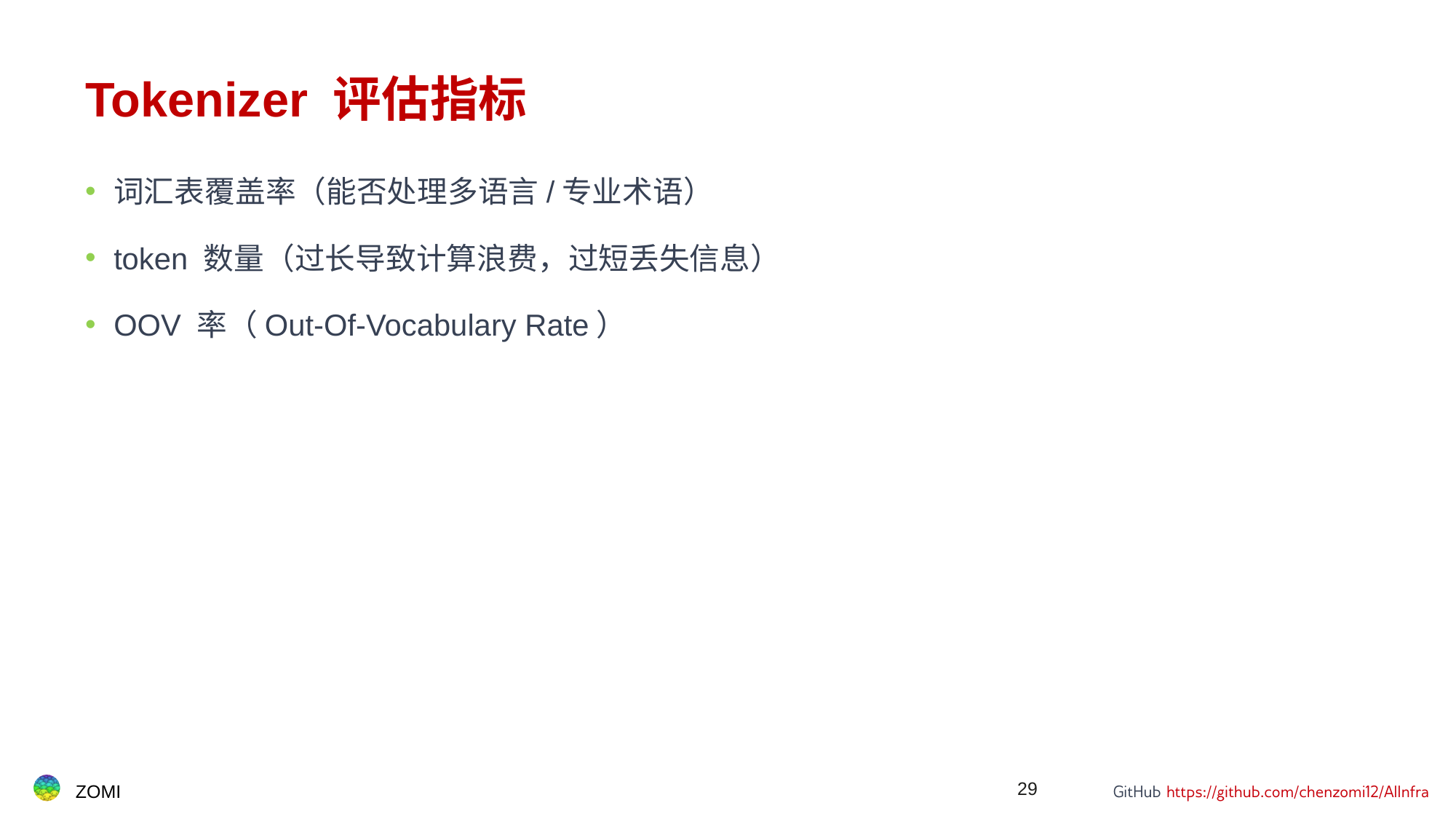

# Tokenizer 评估指标
词汇表覆盖率（能否处理多语言/专业术语）
token 数量（过长导致计算浪费，过短丢失信息）
OOV 率（Out-Of-Vocabulary Rate）